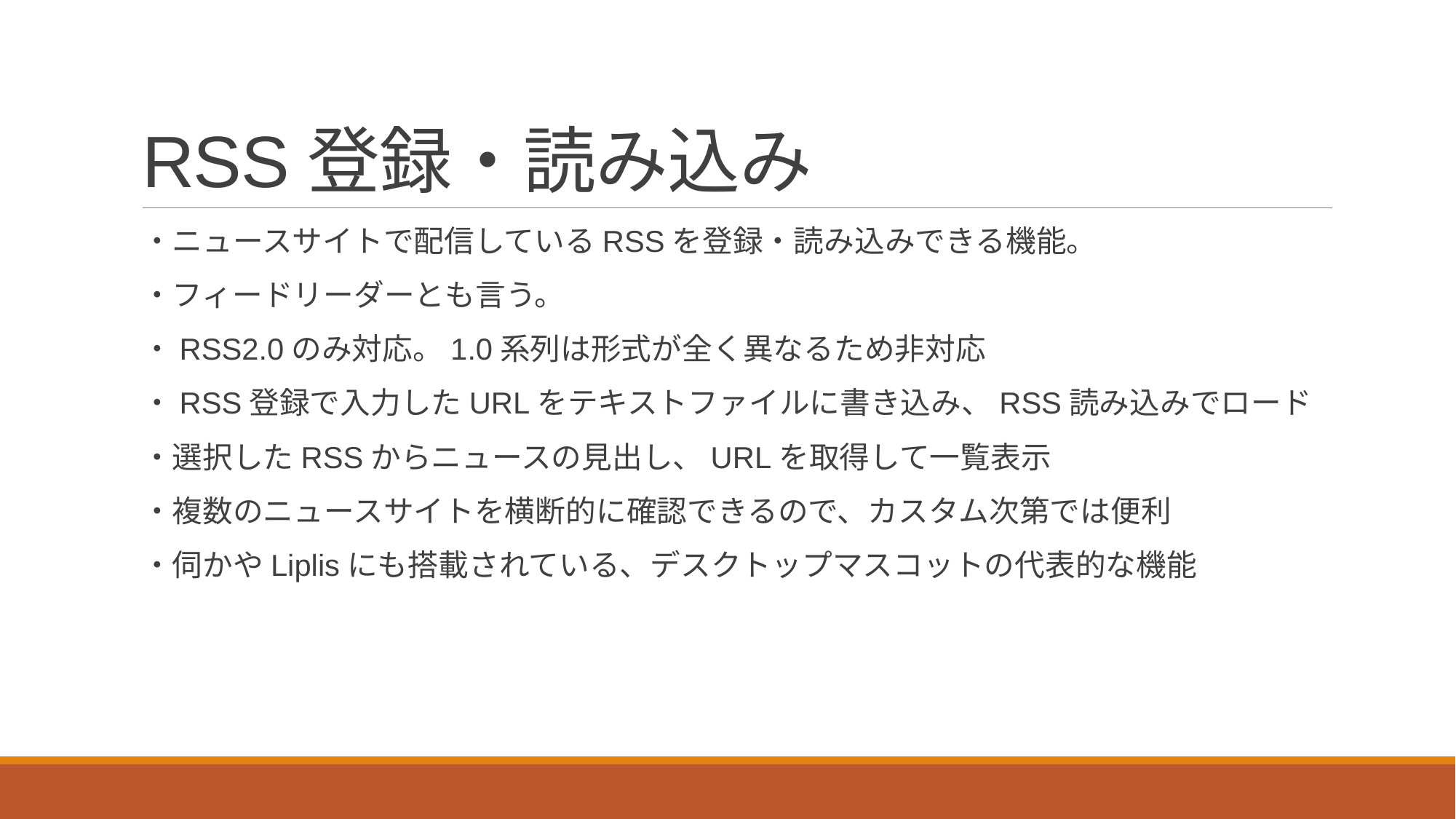

# RSS登録・読み込み
・ニュースサイトで配信しているRSSを登録・読み込みできる機能。
・フィードリーダーとも言う。
・RSS2.0のみ対応。1.0系列は形式が全く異なるため非対応
・RSS登録で入力したURLをテキストファイルに書き込み、RSS読み込みでロード
・選択したRSSからニュースの見出し、URLを取得して一覧表示
・複数のニュースサイトを横断的に確認できるので、カスタム次第では便利
・伺かやLiplisにも搭載されている、デスクトップマスコットの代表的な機能